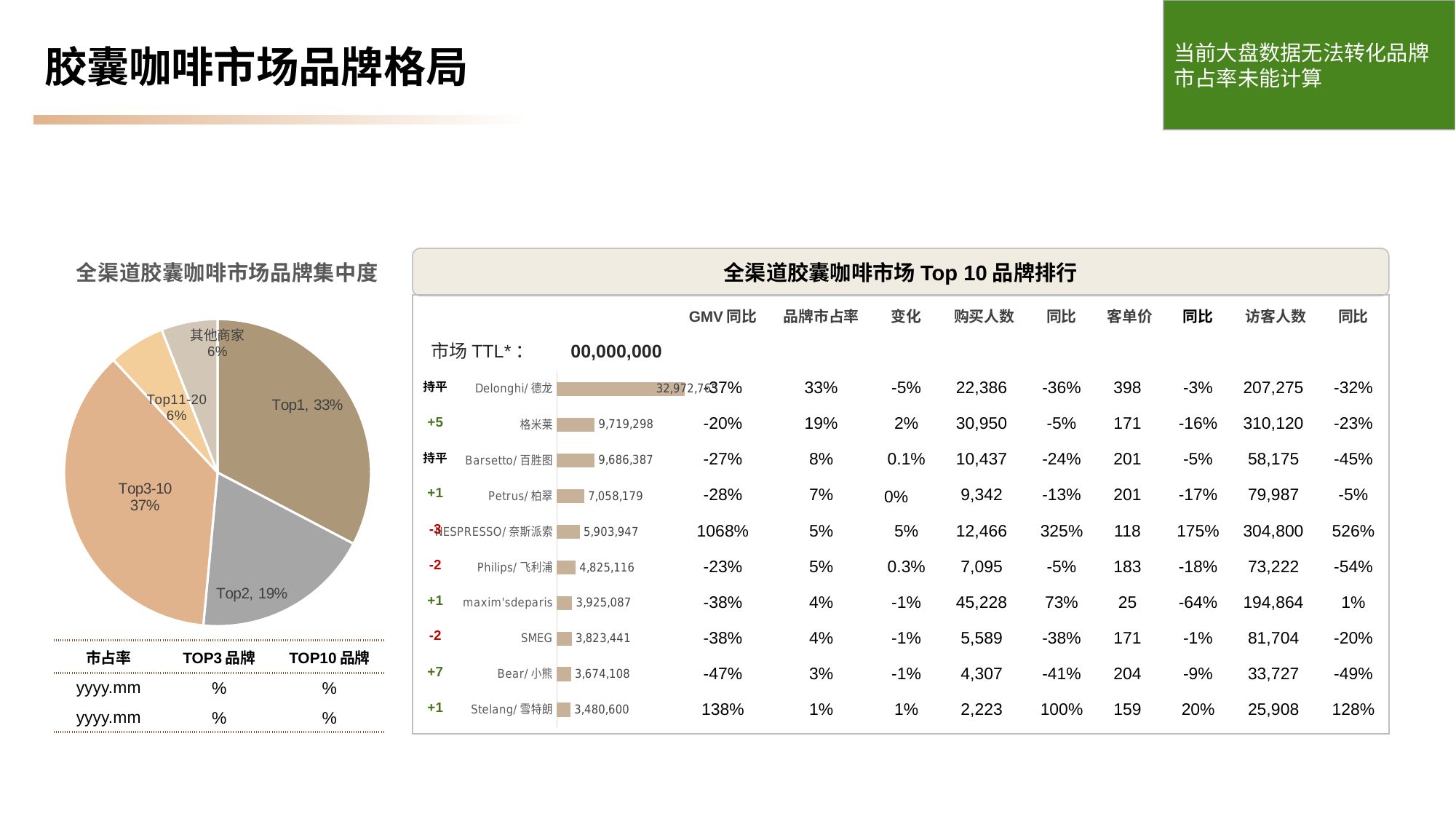

当前大盘数据无法转化品牌市占率未能计算
# 胶囊咖啡市场品牌格局

### Chart: 全渠道胶囊咖啡市场品牌集中度

| Category | GMV |
|---|---|
| Top1 | 0.33 |
| Top2 | 0.19 |
| Top3-10 | 0.37 |
| Top11-20 | 0.06 |
| 其他商家 | 0.06 |
全渠道胶囊咖啡市场Top 10品牌排行

| GMV同比 | 品牌市占率 | 变化 | 购买人数 | 同比 | 客单价 | 同比 | 访客人数 | 同比 |
| --- | --- | --- | --- | --- | --- | --- | --- | --- |
|  |  |  |  |  |  |  |  |  |
| -37% | 33% | -5% | 22,386 | -36% | 398 | -3% | 207,275 | -32% |
| -20% | 19% | 2% | 30,950 | -5% | 171 | -16% | 310,120 | -23% |
| -27% | 8% | 0.1% | 10,437 | -24% | 201 | -5% | 58,175 | -45% |
| -28% | 7% | 0% | 9,342 | -13% | 201 | -17% | 79,987 | -5% |
| 1068% | 5% | 5% | 12,466 | 325% | 118 | 175% | 304,800 | 526% |
| -23% | 5% | 0.3% | 7,095 | -5% | 183 | -18% | 73,222 | -54% |
| -38% | 4% | -1% | 45,228 | 73% | 25 | -64% | 194,864 | 1% |
| -38% | 4% | -1% | 5,589 | -38% | 171 | -1% | 81,704 | -20% |
| -47% | 3% | -1% | 4,307 | -41% | 204 | -9% | 33,727 | -49% |
| 138% | 1% | 1% | 2,223 | 100% | 159 | 20% | 25,908 | 128% |
市场TTL*：
00,000,000

### Chart

| Category | 销售额 |
|---|---|
| Delonghi/德龙 | 32972765.0 |
| 格米莱 | 9719298.0 |
| Barsetto/百胜图 | 9686387.0 |
| Petrus/柏翠 | 7058179.0 |
| NESPRESSO/奈斯派索 | 5903947.0 |
| Philips/飞利浦 | 4825116.0 |
| maxim'sdeparis | 3925087.0 |
| SMEG | 3823441.0 |
| Bear/小熊 | 3674108.0 |
| Stelang/雪特朗 | 3480600.0 |
| 持平 |
| --- |
| +5 |
| 持平 |
| +1 |
| -3 |
| -2 |
| +1 |
| -2 |
| +7 |
| +1 |
| 市占率 | TOP3品牌 | TOP10品牌 |
| --- | --- | --- |
| yyyy.mm | % | % |
| yyyy.mm | % | % |